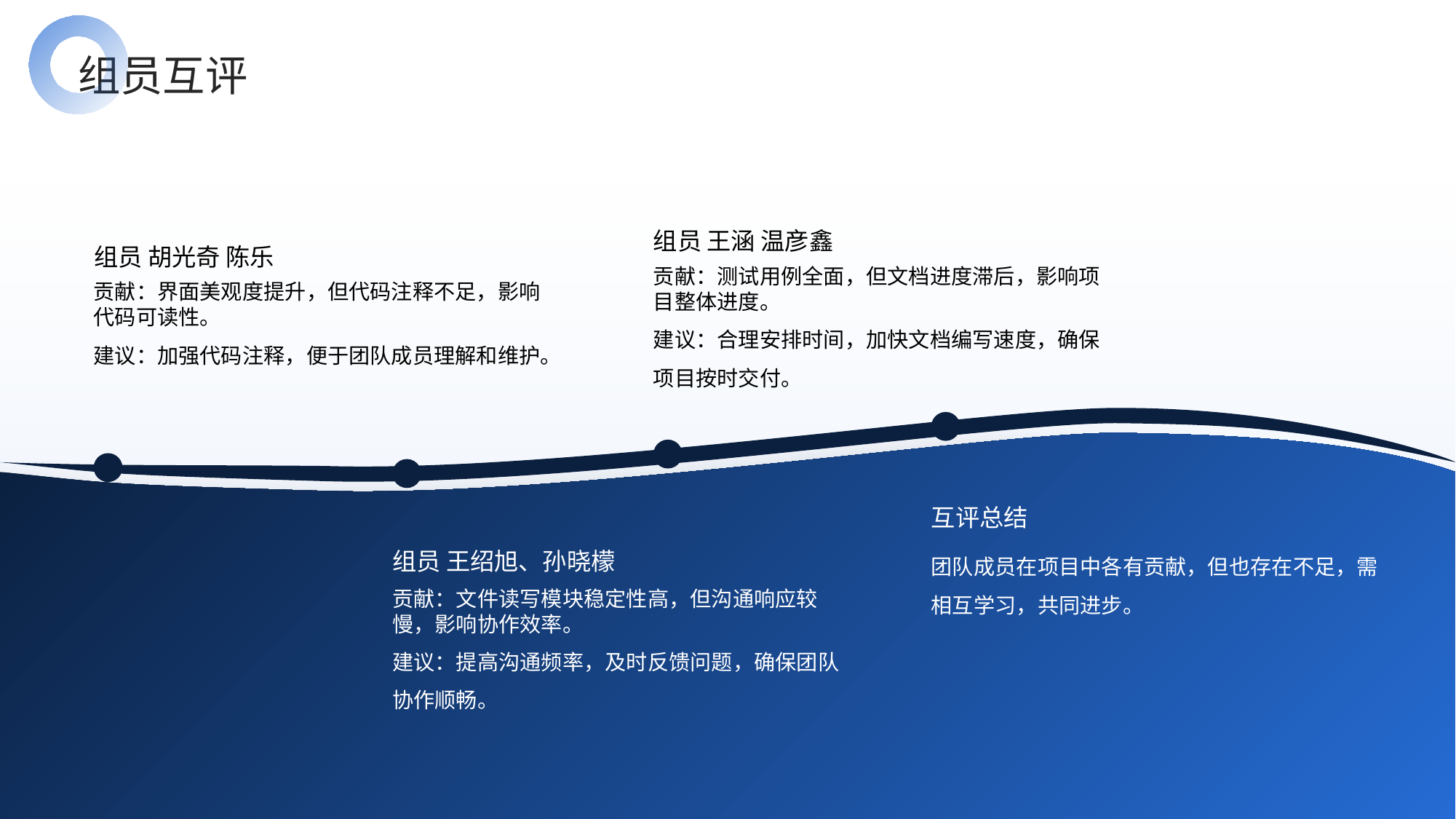

组员互评
组员 王涵 温彦鑫
 组员 胡光奇 陈乐
贡献：测试用例全面，但文档进度滞后，影响项目整体进度。
建议：合理安排时间，加快文档编写速度，确保项目按时交付。
贡献：界面美观度提升，但代码注释不足，影响代码可读性。
建议：加强代码注释，便于团队成员理解和维护。

互评总结

组员 王绍旭、孙晓檬
团队成员在项目中各有贡献，但也存在不足，需相互学习，共同进步。
贡献：文件读写模块稳定性高，但沟通响应较慢，影响协作效率。
建议：提高沟通频率，及时反馈问题，确保团队协作顺畅。